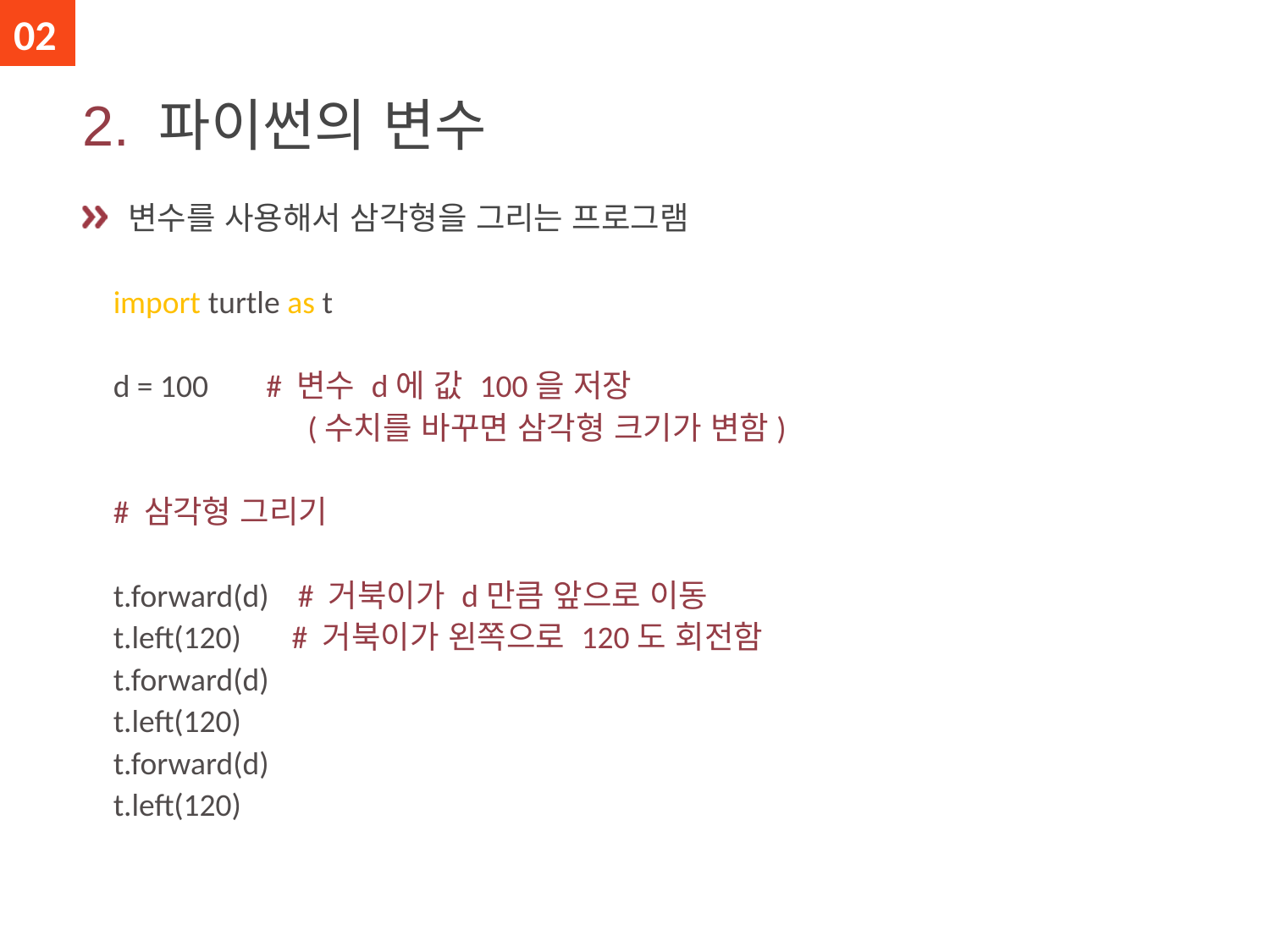

02
# 2. 파이썬의 변수
 변수를 사용해서 삼각형을 그리는 프로그램
import turtle as t
d = 100        # 변수 d에 값 100을 저장
                     (수치를 바꾸면 삼각형 크기가 변함)
# 삼각형 그리기
t.forward(d)    # 거북이가 d만큼 앞으로 이동
t.left(120)       # 거북이가 왼쪽으로 120도 회전함
t.forward(d)
t.left(120)
t.forward(d)
t.left(120)